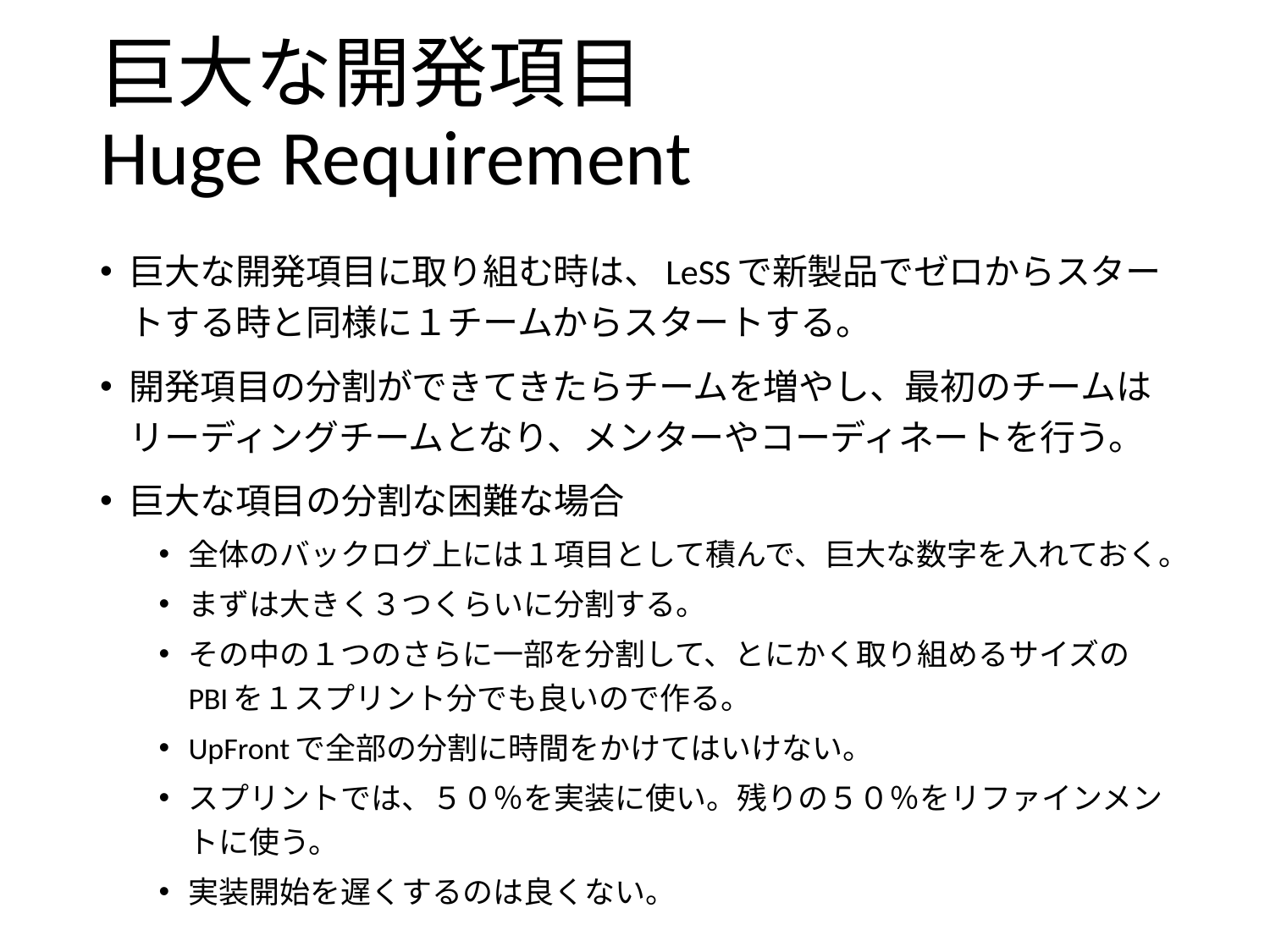

# 巨大な開発項目 Huge Requirement
巨大な開発項目に取り組む時は、LeSSで新製品でゼロからスタートする時と同様に１チームからスタートする。
開発項目の分割ができてきたらチームを増やし、最初のチームはリーディングチームとなり、メンターやコーディネートを行う。
巨大な項目の分割な困難な場合
全体のバックログ上には１項目として積んで、巨大な数字を入れておく。
まずは大きく３つくらいに分割する。
その中の１つのさらに一部を分割して、とにかく取り組めるサイズのPBIを１スプリント分でも良いので作る。
UpFrontで全部の分割に時間をかけてはいけない。
スプリントでは、５０％を実装に使い。残りの５０％をリファインメントに使う。
実装開始を遅くするのは良くない。